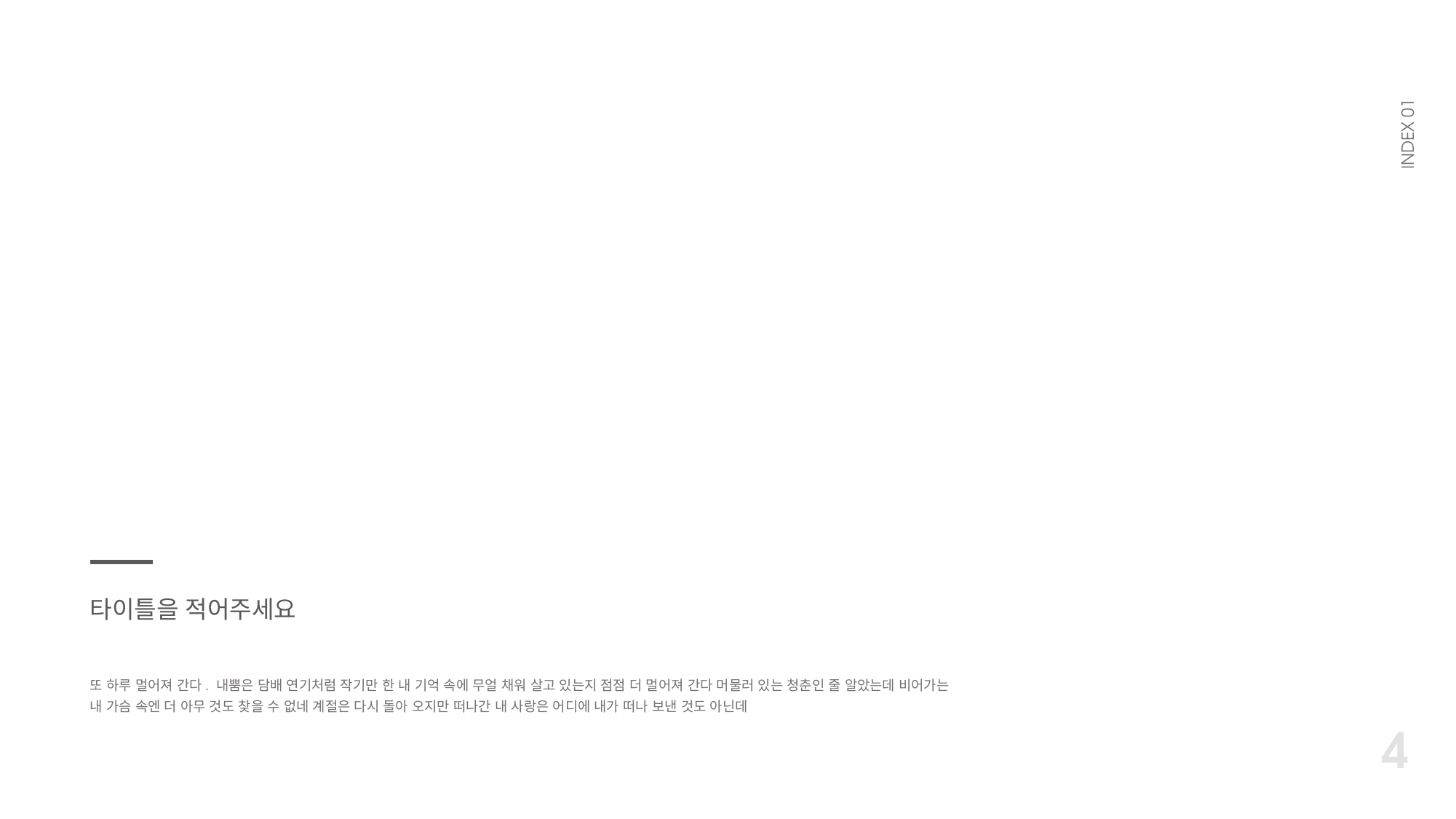

INDEX 01
타이틀을 적어주세요
또 하루 멀어져 간다. 내뿜은 담배 연기처럼 작기만 한 내 기억 속에 무얼 채워 살고 있는지 점점 더 멀어져 간다 머물러 있는 청춘인 줄 알았는데 비어가는 내 가슴 속엔 더 아무 것도 찾을 수 없네 계절은 다시 돌아 오지만 떠나간 내 사랑은 어디에 내가 떠나 보낸 것도 아닌데
4